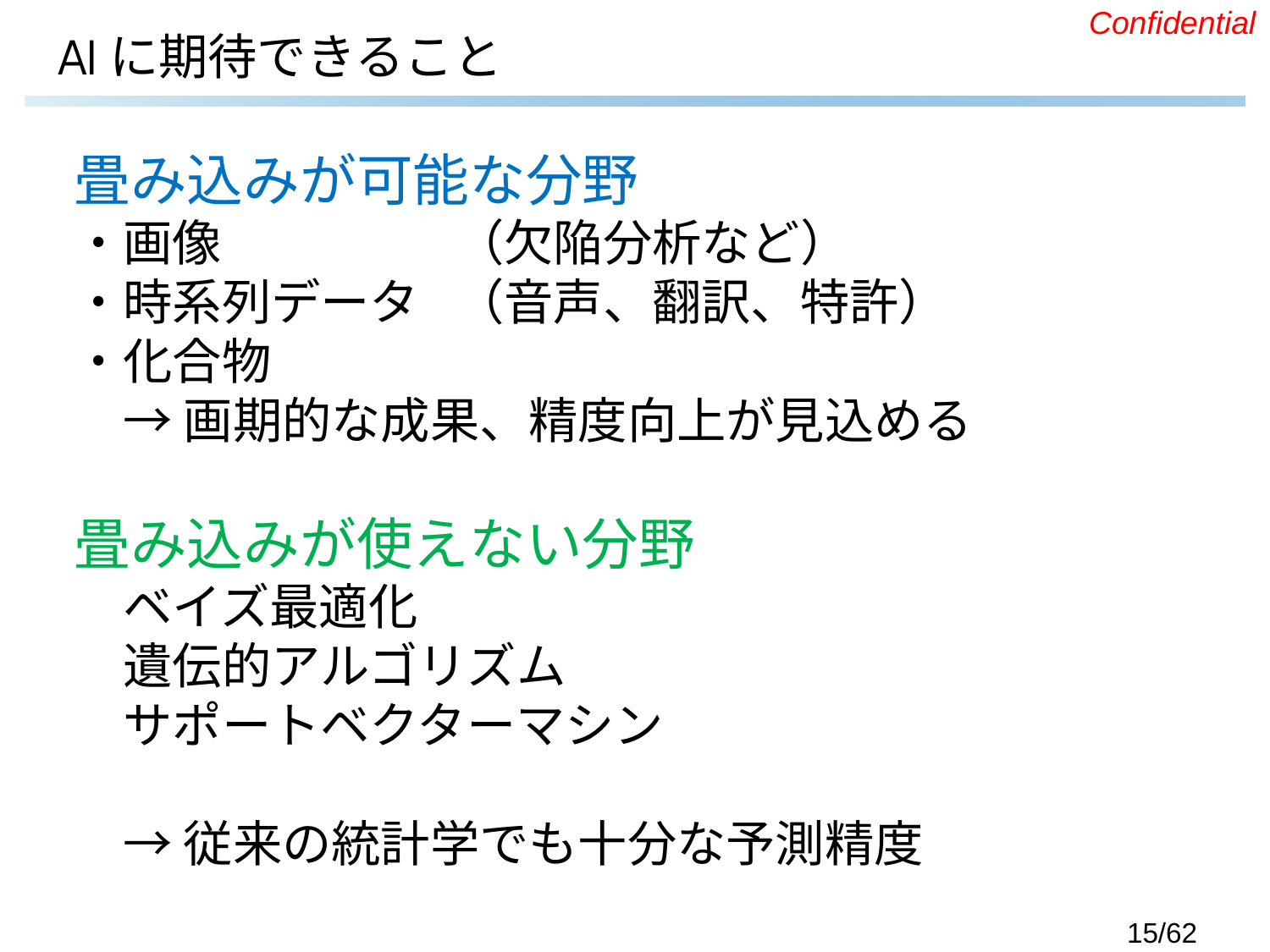

# AIに期待できること
畳み込みが可能な分野
・画像　		（欠陥分析など）
・時系列データ	（音声、翻訳、特許）
・化合物
　→ 画期的な成果、精度向上が見込める

畳み込みが使えない分野
　ベイズ最適化
　遺伝的アルゴリズム
　サポートベクターマシン

　→ 従来の統計学でも十分な予測精度